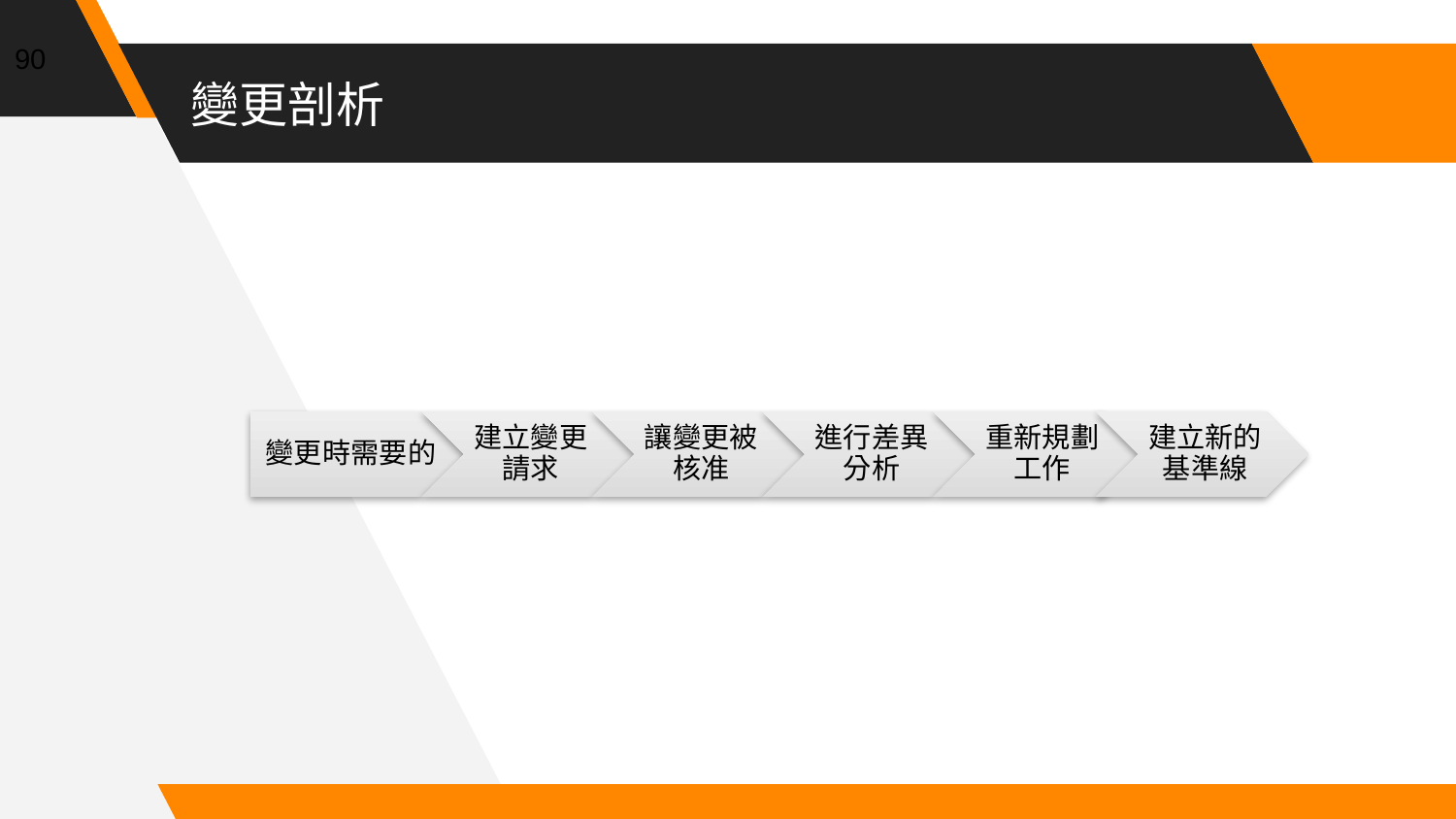

90
# 變更剖析
變更時需要的
建立變更請求
讓變更被核准
進行差異分析
重新規劃工作
建立新的基準線